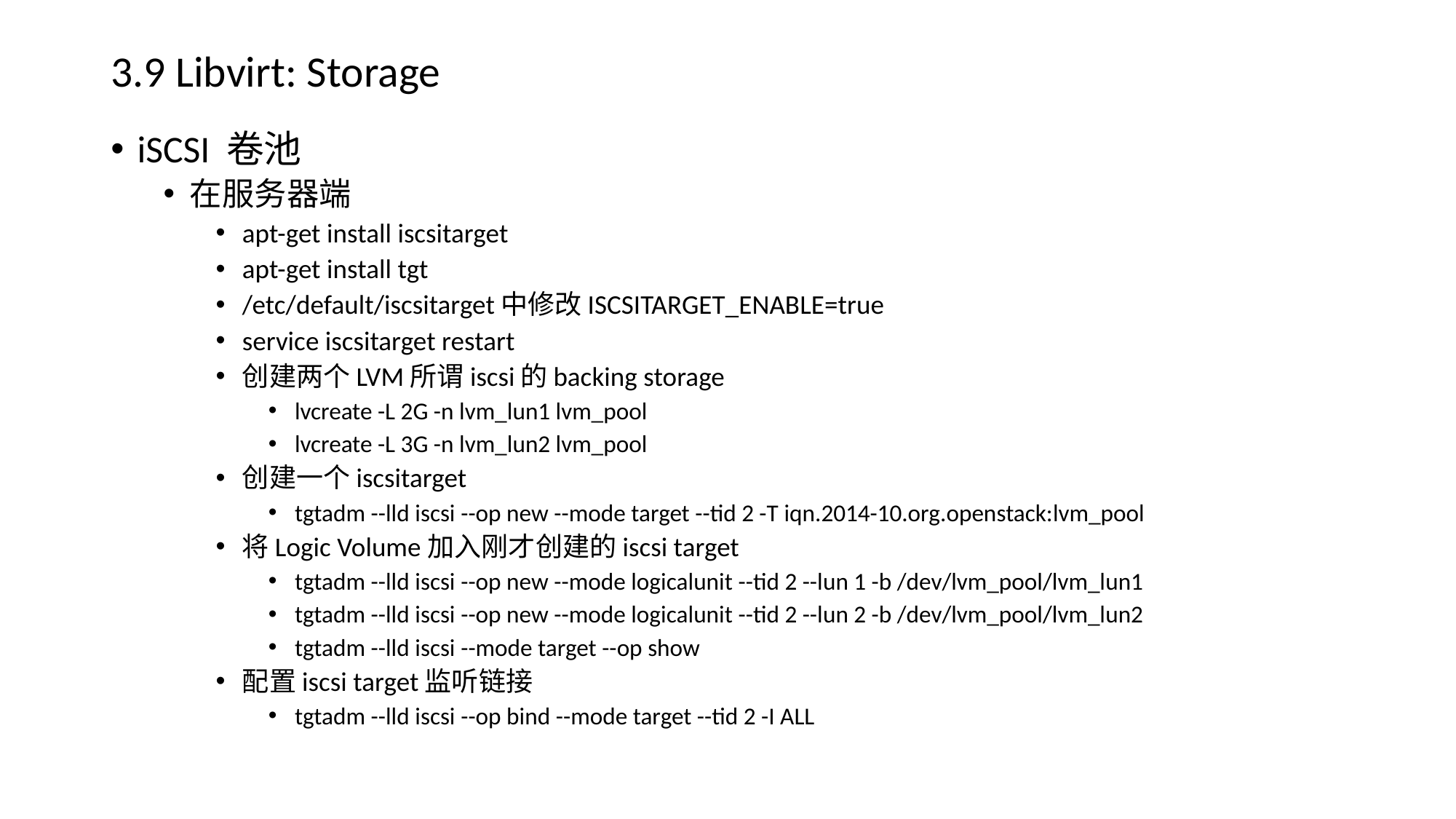

# 3.9 Libvirt: Storage
iSCSI 卷池
在服务器端
apt-get install iscsitarget
apt-get install tgt
/etc/default/iscsitarget中修改ISCSITARGET_ENABLE=true
service iscsitarget restart
创建两个LVM所谓iscsi的backing storage
lvcreate -L 2G -n lvm_lun1 lvm_pool
lvcreate -L 3G -n lvm_lun2 lvm_pool
创建一个iscsitarget
tgtadm --lld iscsi --op new --mode target --tid 2 -T iqn.2014-10.org.openstack:lvm_pool
将Logic Volume加入刚才创建的iscsi target
tgtadm --lld iscsi --op new --mode logicalunit --tid 2 --lun 1 -b /dev/lvm_pool/lvm_lun1
tgtadm --lld iscsi --op new --mode logicalunit --tid 2 --lun 2 -b /dev/lvm_pool/lvm_lun2
tgtadm --lld iscsi --mode target --op show
配置iscsi target监听链接
tgtadm --lld iscsi --op bind --mode target --tid 2 -I ALL